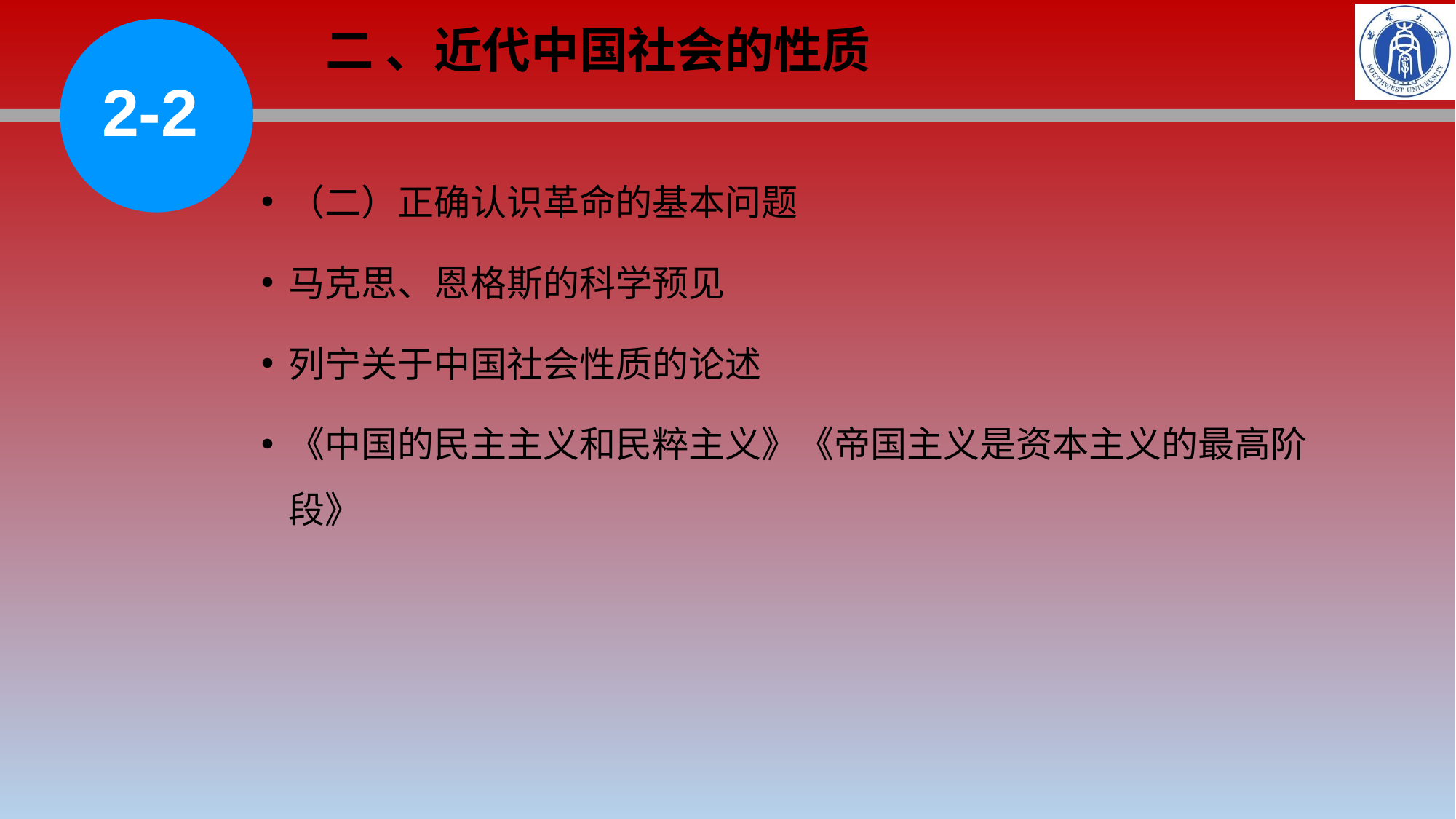

二 、近代中国社会的性质
2-2
（二）正确认识革命的基本问题
马克思、恩格斯的科学预见
列宁关于中国社会性质的论述
《中国的民主主义和民粹主义》《帝国主义是资本主义的最高阶段》